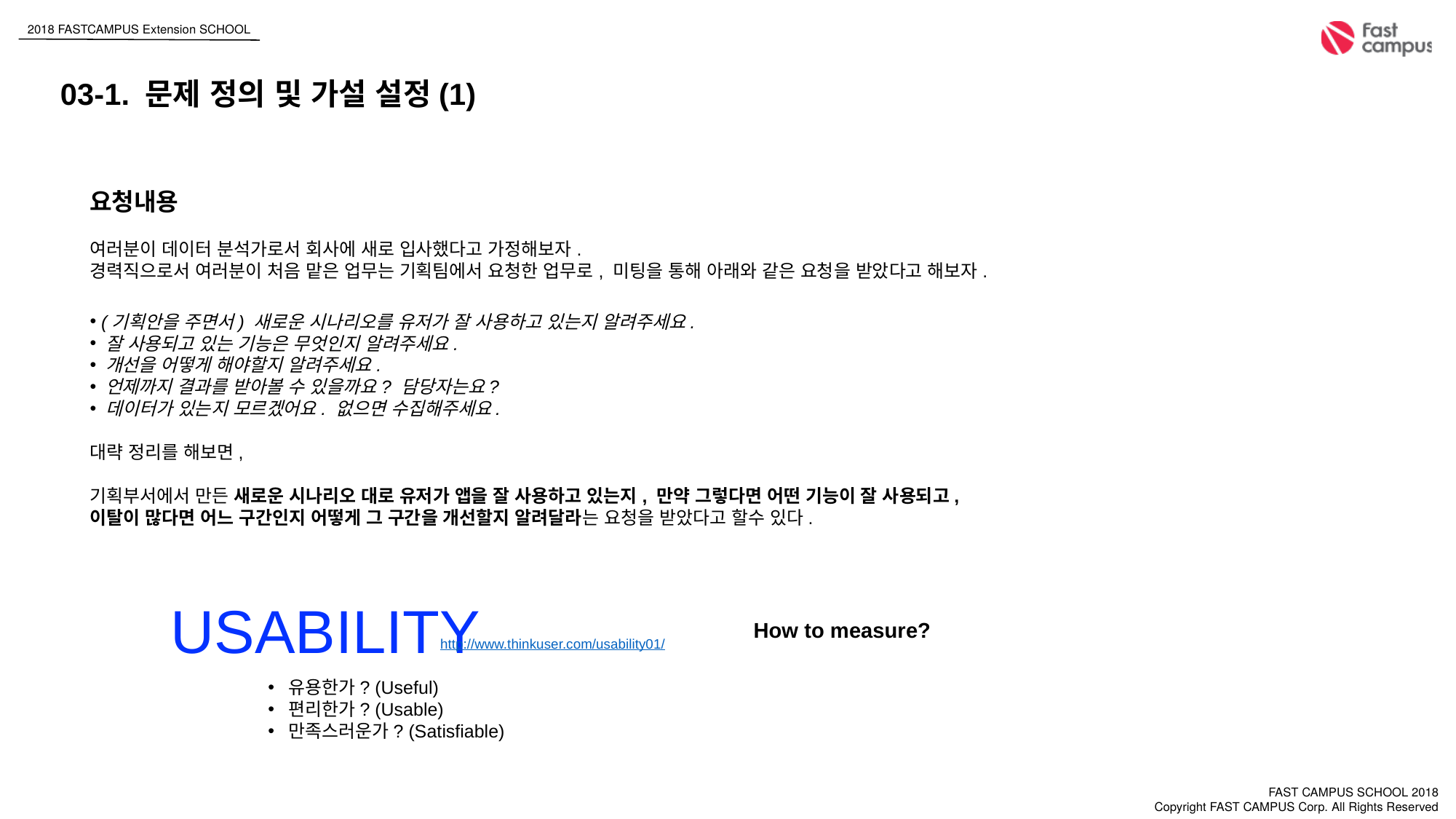

03-1. 문제 정의 및 가설 설정(1)
요청내용

여러분이 데이터 분석가로서 회사에 새로 입사했다고 가정해보자.
경력직으로서 여러분이 처음 맡은 업무는 기획팀에서 요청한 업무로, 미팅을 통해 아래와 같은 요청을 받았다고 해보자.

 (기획안을 주면서) 새로운 시나리오를 유저가 잘 사용하고 있는지 알려주세요.
 잘 사용되고 있는 기능은 무엇인지 알려주세요.
 개선을 어떻게 해야할지 알려주세요.
 언제까지 결과를 받아볼 수 있을까요? 담당자는요?
 데이터가 있는지 모르겠어요. 없으면 수집해주세요.
대략 정리를 해보면,

기획부서에서 만든 새로운 시나리오 대로 유저가 앱을 잘 사용하고 있는지, 만약 그렇다면 어떤 기능이 잘 사용되고,
이탈이 많다면 어느 구간인지 어떻게 그 구간을 개선할지 알려달라는 요청을 받았다고 할수 있다.
USABILITY
How to measure?
http://www.thinkuser.com/usability01/

 유용한가? (Useful)
 편리한가? (Usable)
 만족스러운가? (Satisfiable)